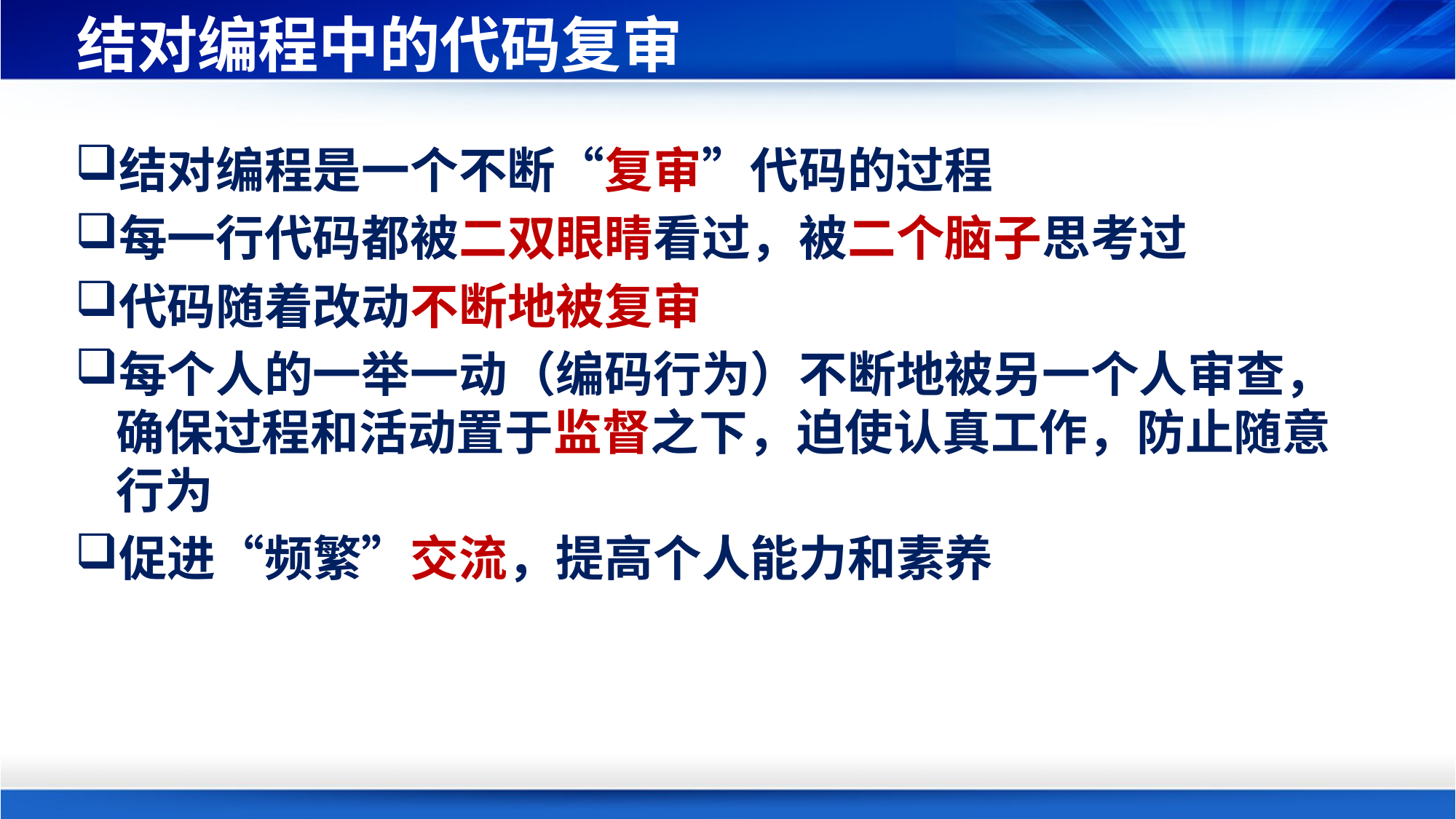

# 结对编程中的代码复审
结对编程是一个不断“复审”代码的过程
每一行代码都被二双眼睛看过，被二个脑子思考过
代码随着改动不断地被复审
每个人的一举一动（编码行为）不断地被另一个人审查，确保过程和活动置于监督之下，迫使认真工作，防止随意行为
促进“频繁”交流，提高个人能力和素养